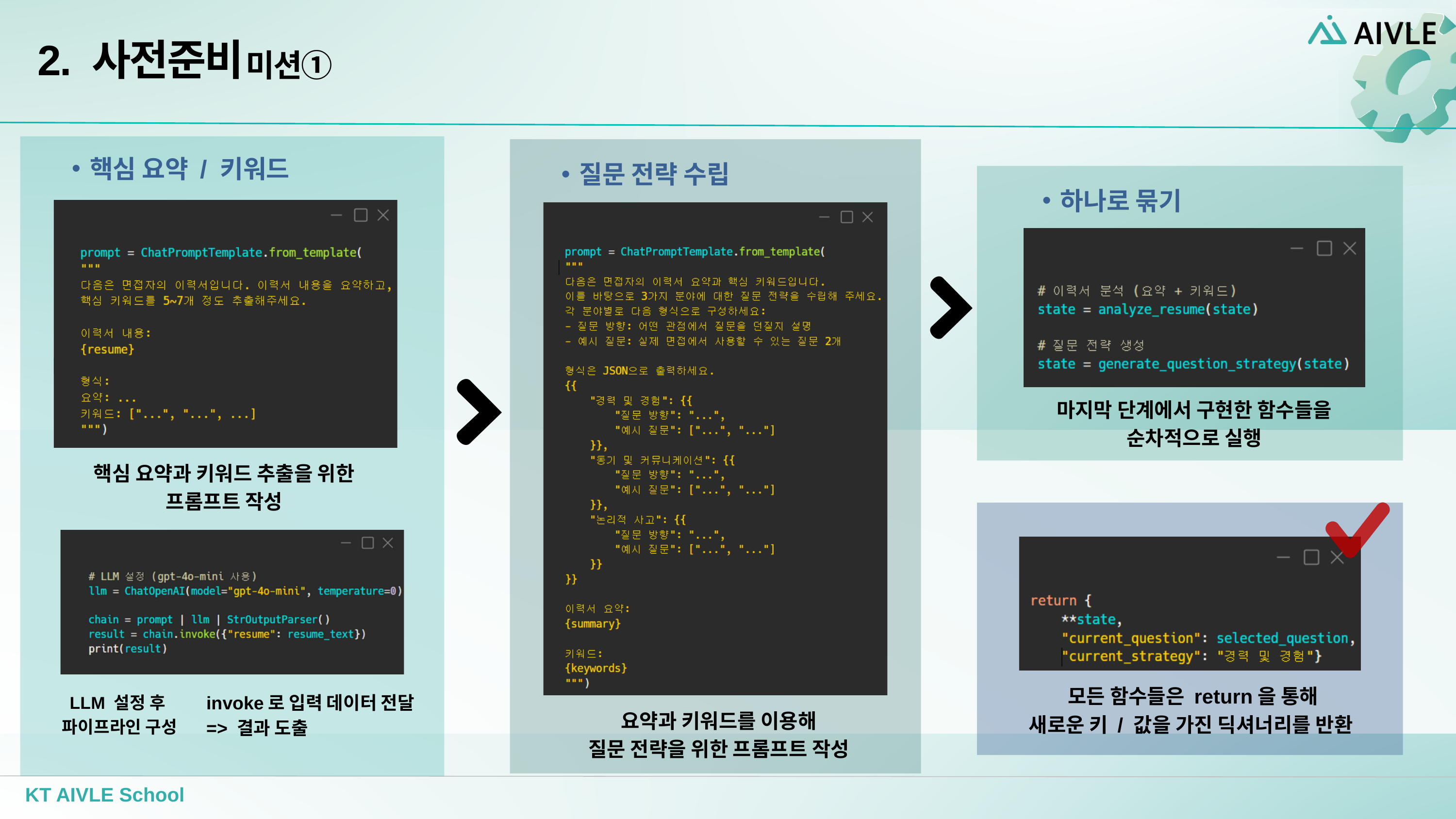

2. 사전준비

미션①

핵심 요약 / 키워드

질문 전략 수립

하나로 묶기

마지막 단계에서 구현한 함수들을
순차적으로 실행

핵심 요약과 키워드 추출을 위한
프롬프트 작성

모든 함수들은 return을 통해
새로운 키 / 값을 가진 딕셔너리를 반환

invoke로 입력 데이터 전달
=> 결과 도출
LLM 설정 후
파이프라인 구성
요약과 키워드를 이용해
질문 전략을 위한 프롬프트 작성

KT AIVLE School